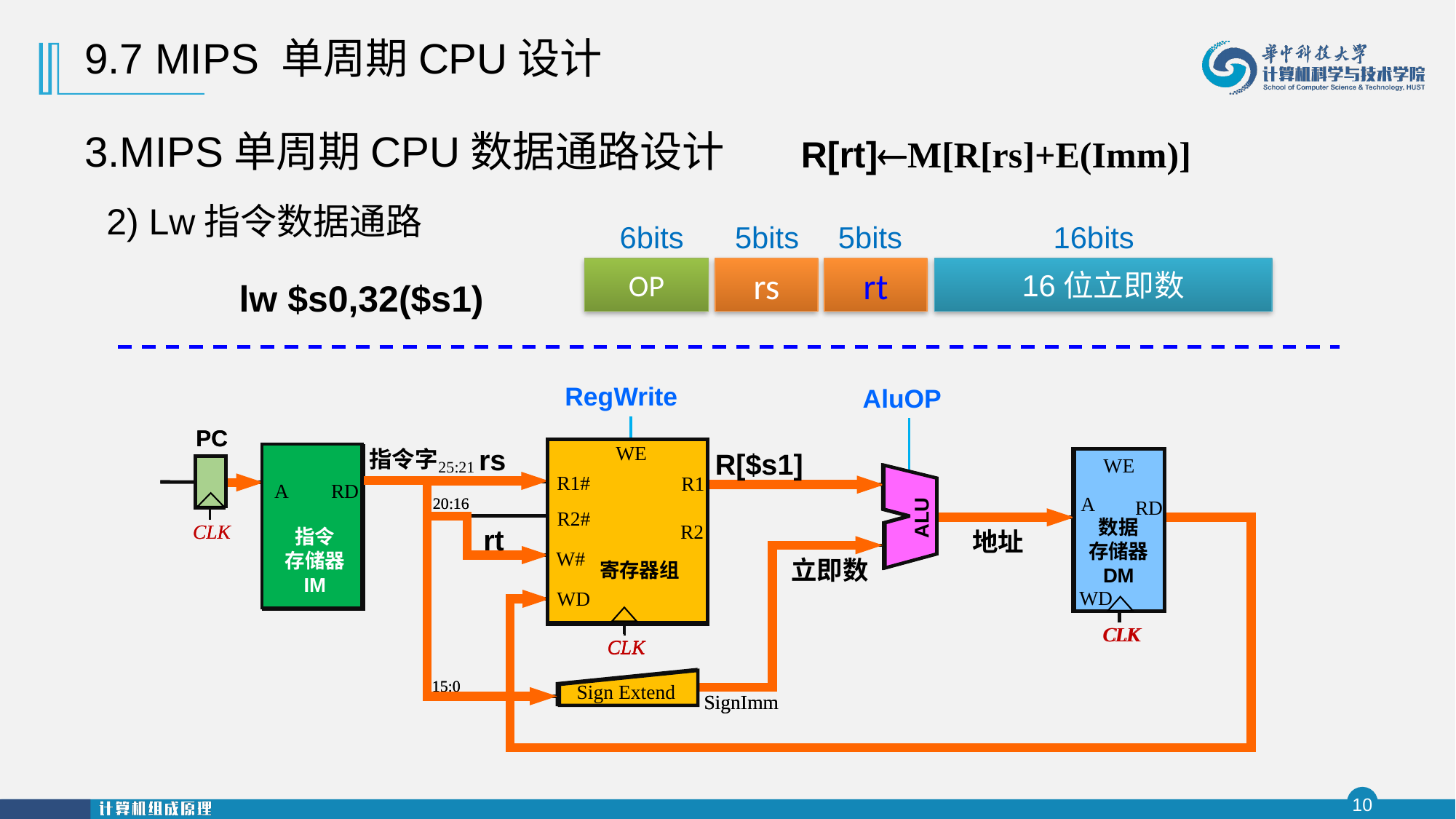

9.7 MIPS 单周期CPU设计
R[rt]←M[R[rs]+E(Imm)]

3.MIPS单周期CPU数据通路设计
2) Lw指令数据通路
6bits
5bits
5bits
16bits
OP
rs
rt
16位立即数
lw $s0,32($s1)

RegWrite
AluOP
PC
WE

A
RD
指令
存储器

WE
A
RD
数据
存储器
WD
25:21

R1#
R1
20:16

ALU
R2#
CLK
R2
W#
寄存器组
WD

CLK

CLK

15:0
Sign Extend
SignImm
PC
WE
R1#
R1
R2#
R2
W#
WD

寄存器组

CLK
rs
rt
指令字
 R[$s1]

A
RD
指令
存储器
IM
WE

A
RD
数据
存储器
DM
WD

CLK

20:16
ALU
CLK
地址
立即数

Sign Extend
15:0
SignImm